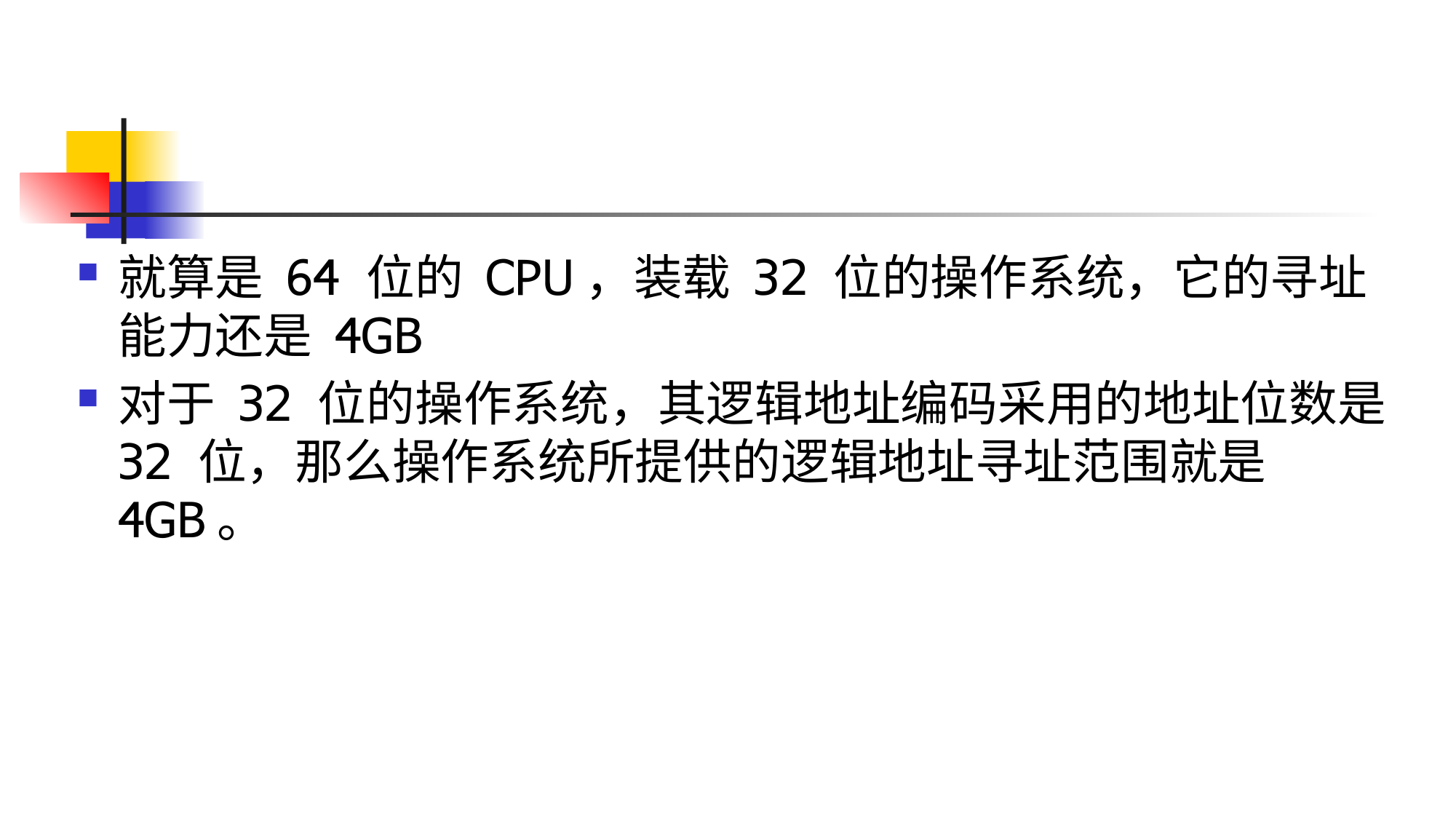

就算是 64 位的 CPU，装载 32 位的操作系统，它的寻址能力还是 4GB
对于 32 位的操作系统，其逻辑地址编码采用的地址位数是 32 位，那么操作系统所提供的逻辑地址寻址范围就是 4GB。